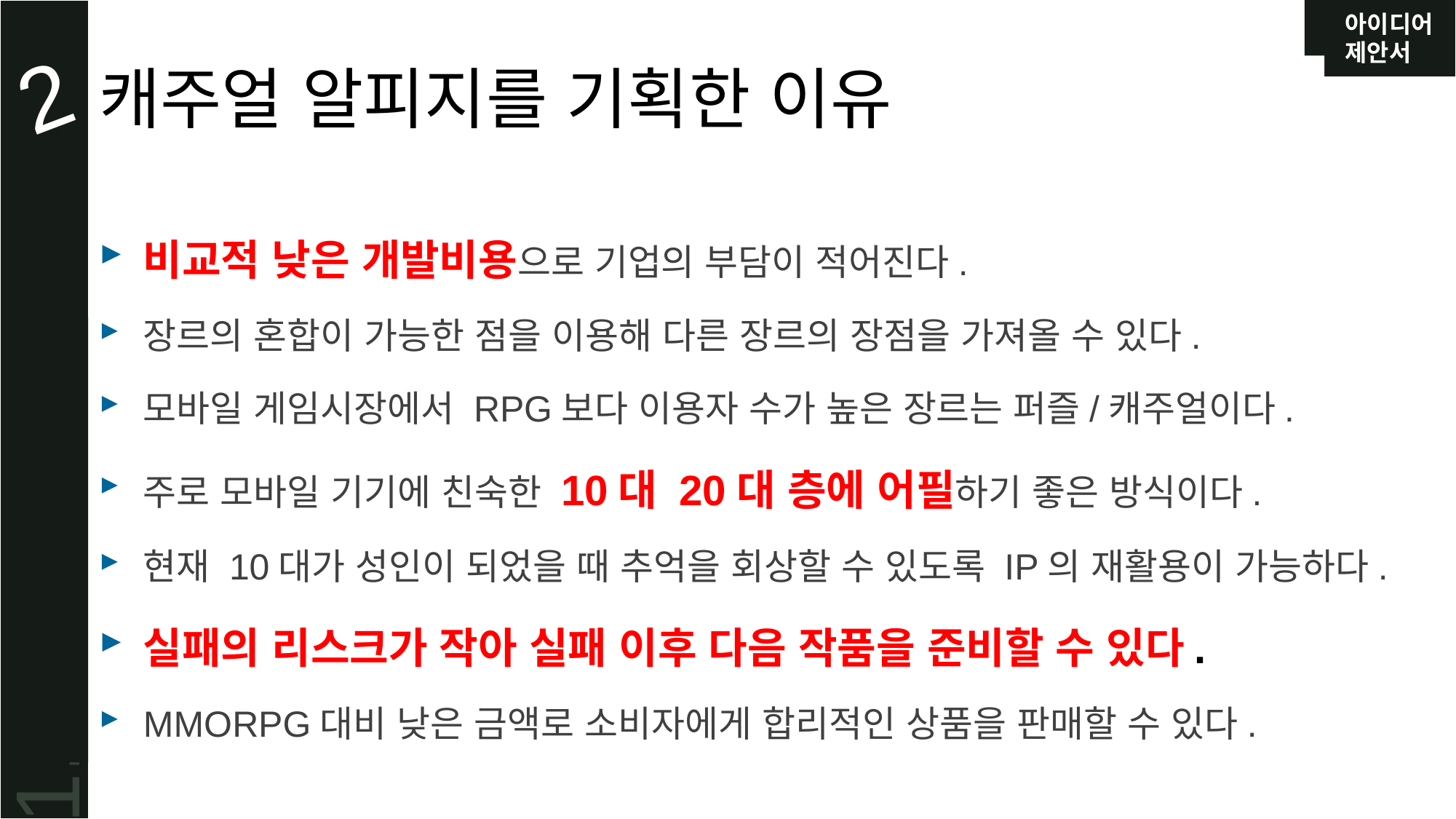

# 캐주얼 알피지를 기획한 이유
2
비교적 낮은 개발비용으로 기업의 부담이 적어진다.
장르의 혼합이 가능한 점을 이용해 다른 장르의 장점을 가져올 수 있다.
모바일 게임시장에서 RPG보다 이용자 수가 높은 장르는 퍼즐/캐주얼이다.
주로 모바일 기기에 친숙한 10대 20대 층에 어필하기 좋은 방식이다.
현재 10대가 성인이 되었을 때 추억을 회상할 수 있도록 IP의 재활용이 가능하다.
실패의 리스크가 작아 실패 이후 다음 작품을 준비할 수 있다.
MMORPG대비 낮은 금액로 소비자에게 합리적인 상품을 판매할 수 있다.